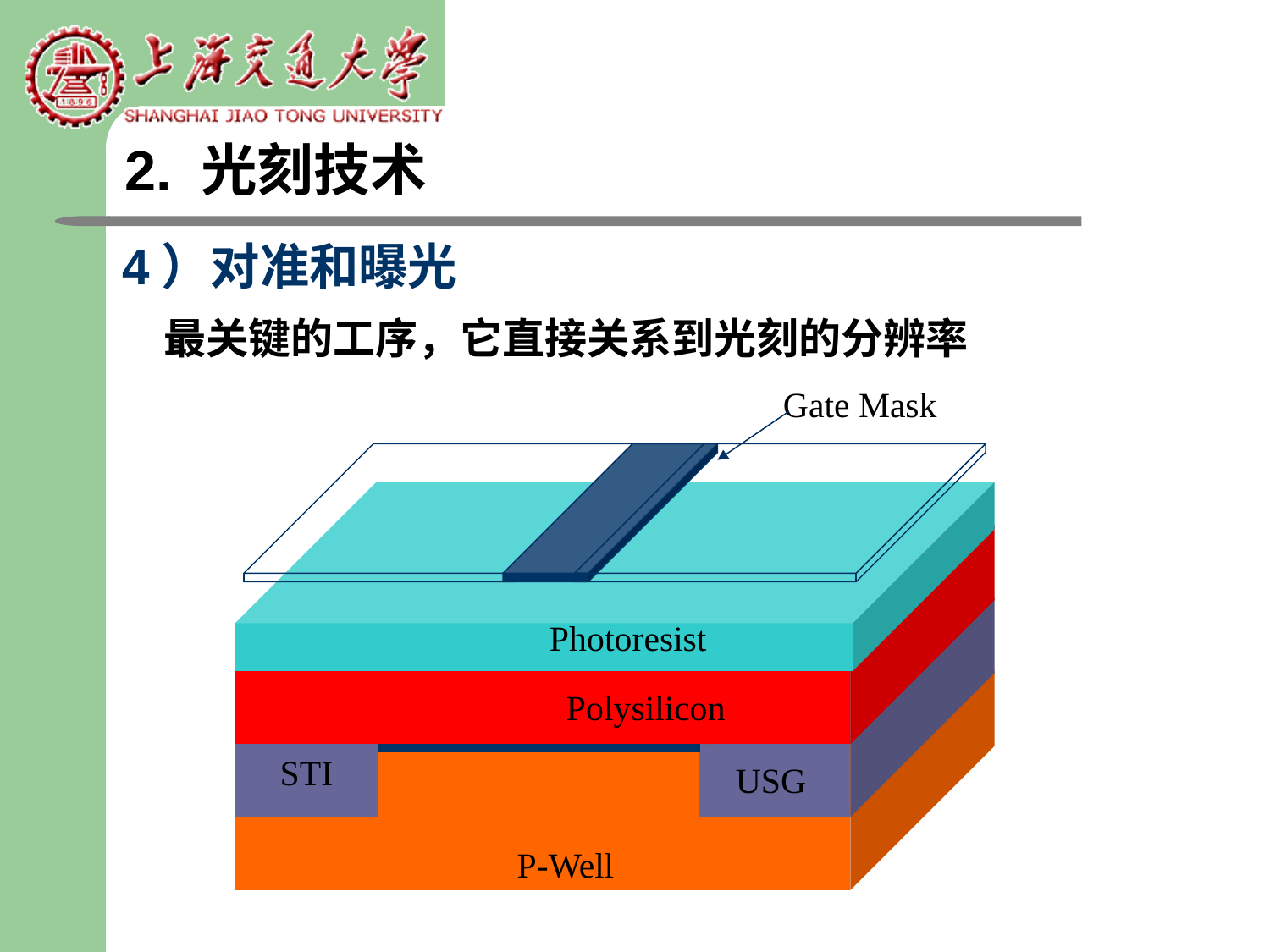

2. 光刻技术
4）对准和曝光
最关键的工序，它直接关系到光刻的分辨率
Gate Mask

Photoresist

Polysilicon
STI

USG
P-Well